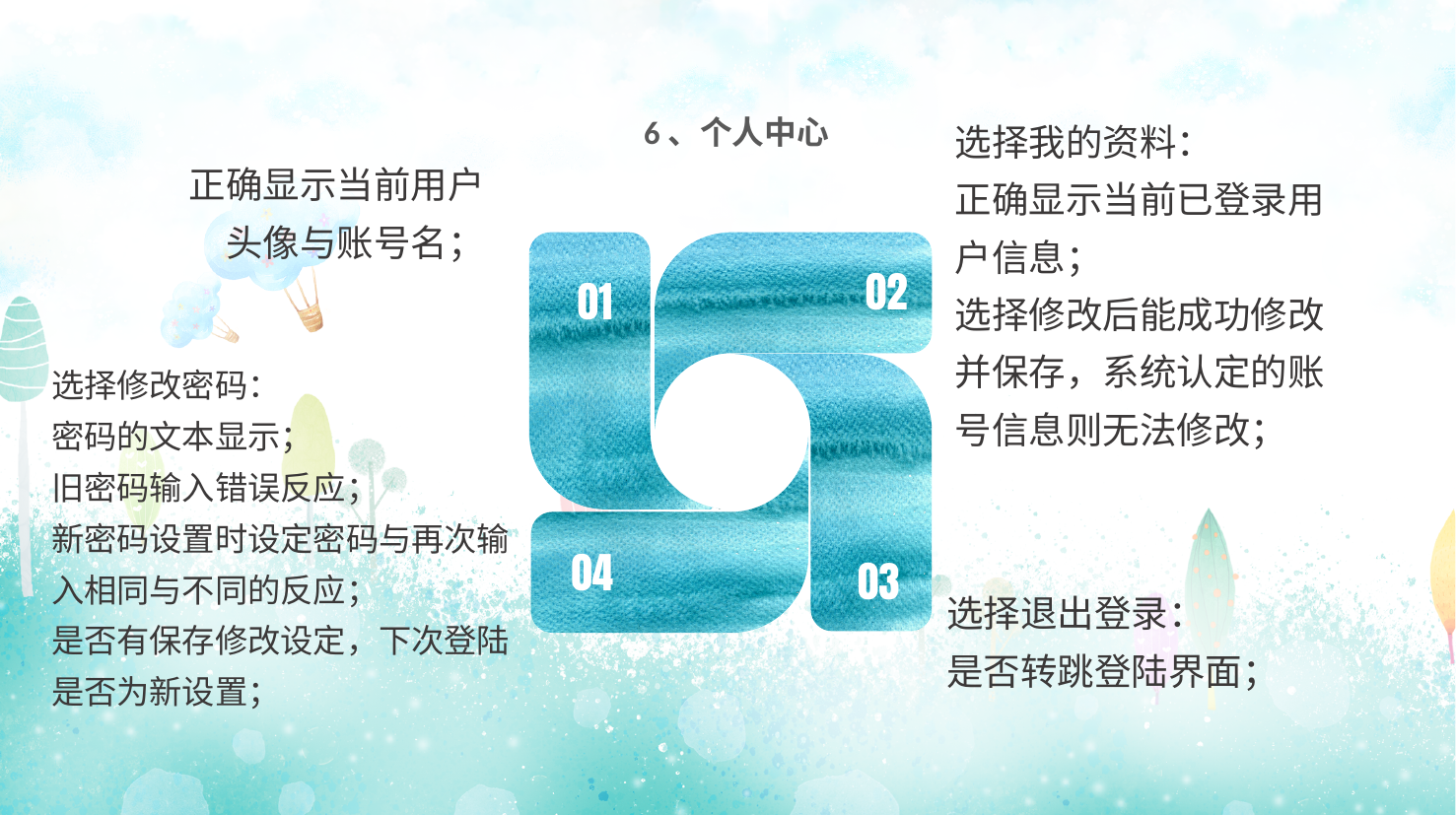

选择我的资料：
正确显示当前已登录用户信息；
选择修改后能成功修改并保存，系统认定的账号信息则无法修改；
6、个人中心
正确显示当前用户头像与账号名；

02
01
选择修改密码：
密码的文本显示；
旧密码输入错误反应；
新密码设置时设定密码与再次输入相同与不同的反应；
是否有保存修改设定，下次登陆是否为新设置；

04
03
选择退出登录：
是否转跳登陆界面；